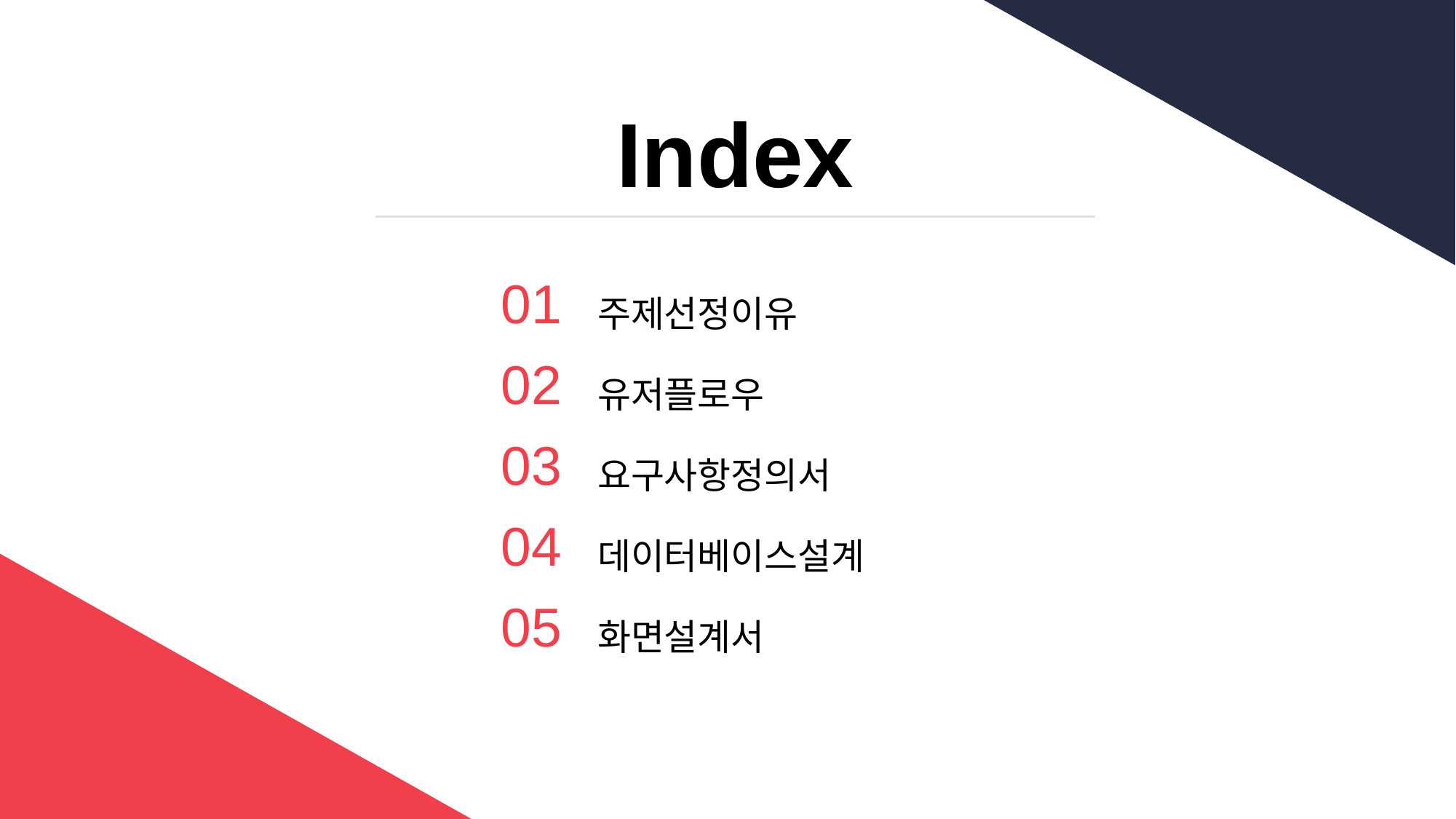

Index
01
02
03
04
05

주제선정이유
유저플로우
요구사항정의서
데이터베이스설계
화면설계서